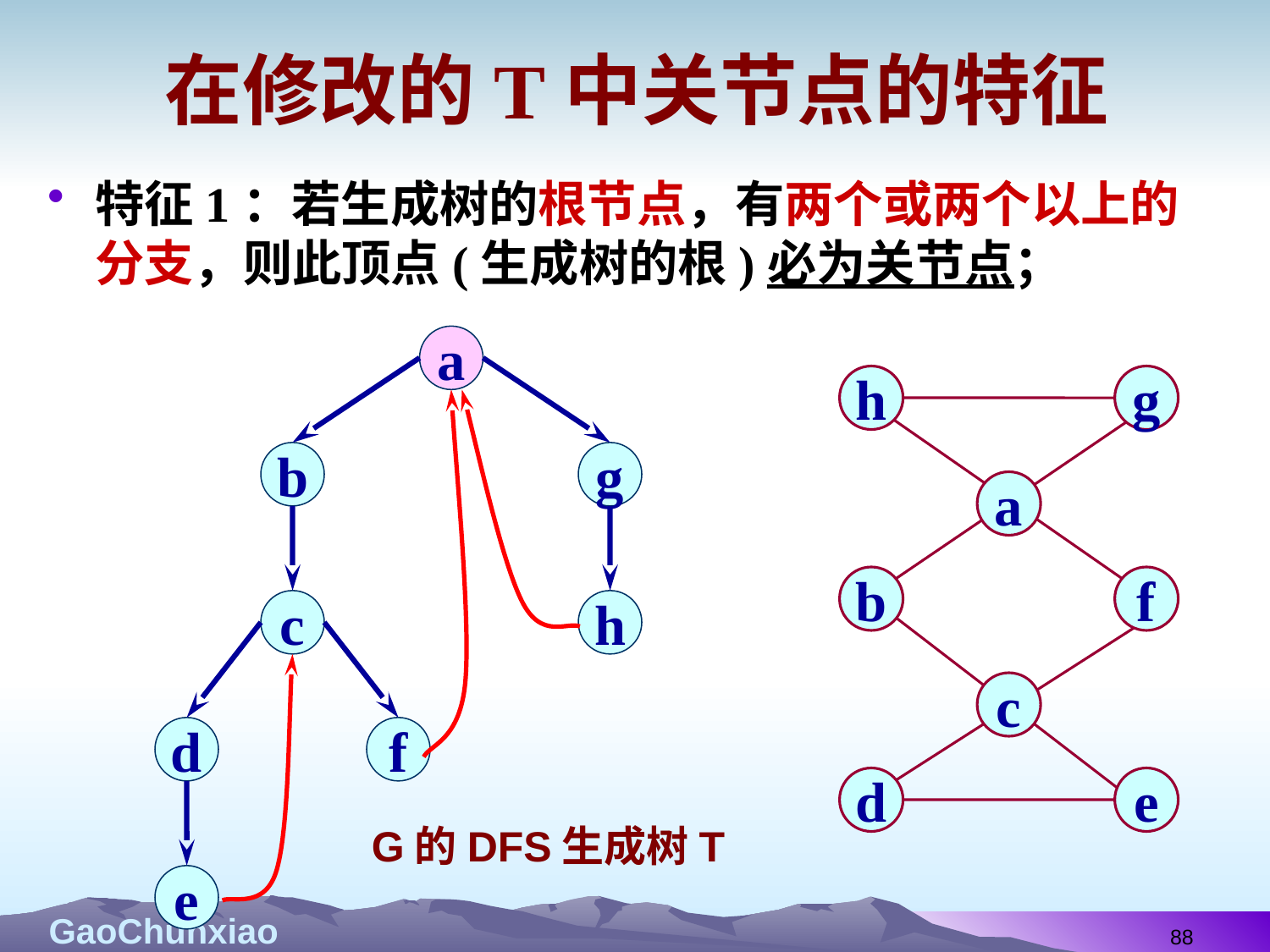

# 在修改的T中关节点的特征
特征1：若生成树的根节点，有两个或两个以上的分支，则此顶点(生成树的根)必为关节点；

a

b
g

c
h

d
f

e
h
g

a
b
f

c
d
e

G的DFS生成树T
88